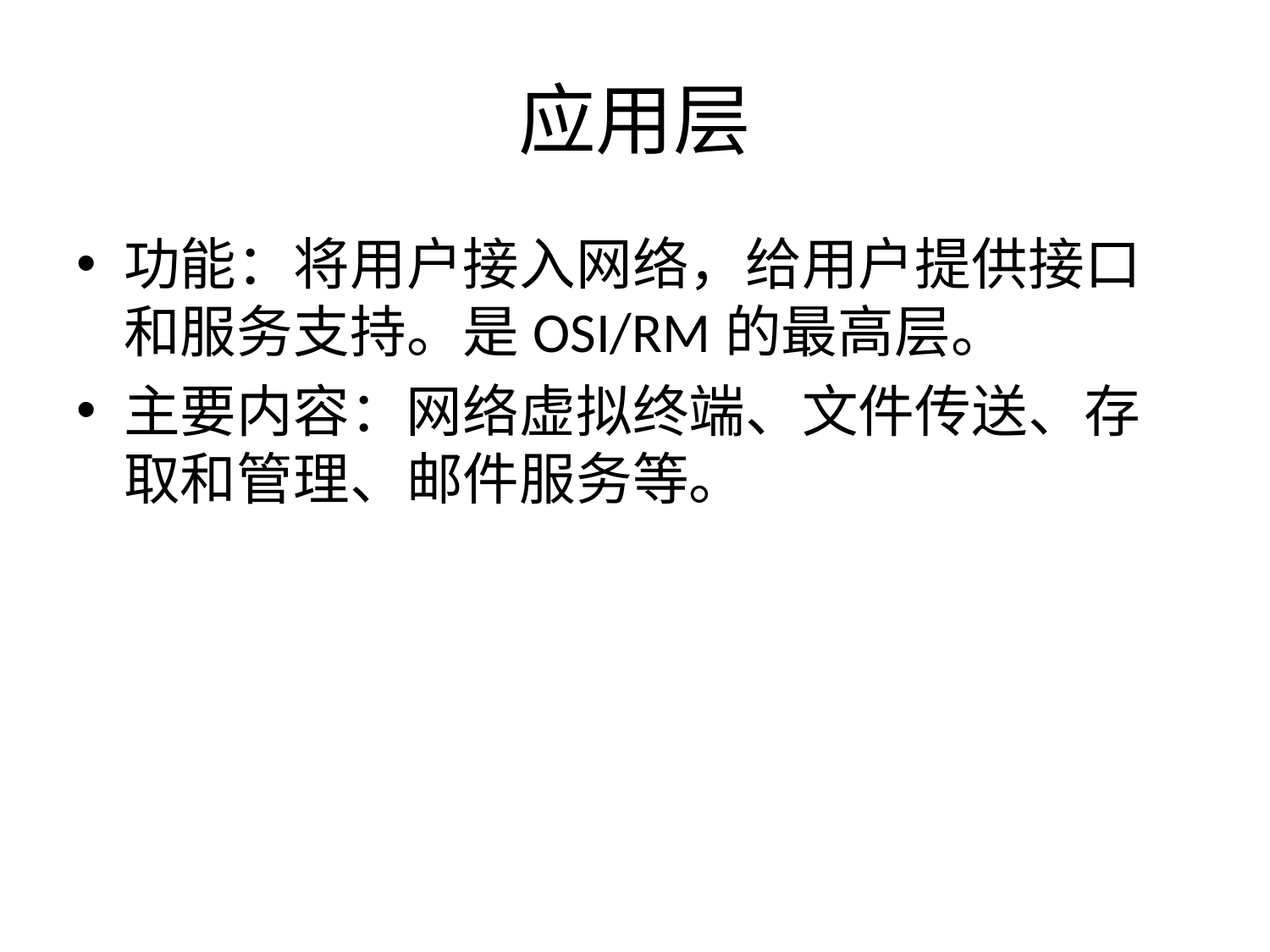

# 应用层
功能：将用户接入网络，给用户提供接口和服务支持。是OSI/RM的最高层。
主要内容：网络虚拟终端、文件传送、存取和管理、邮件服务等。